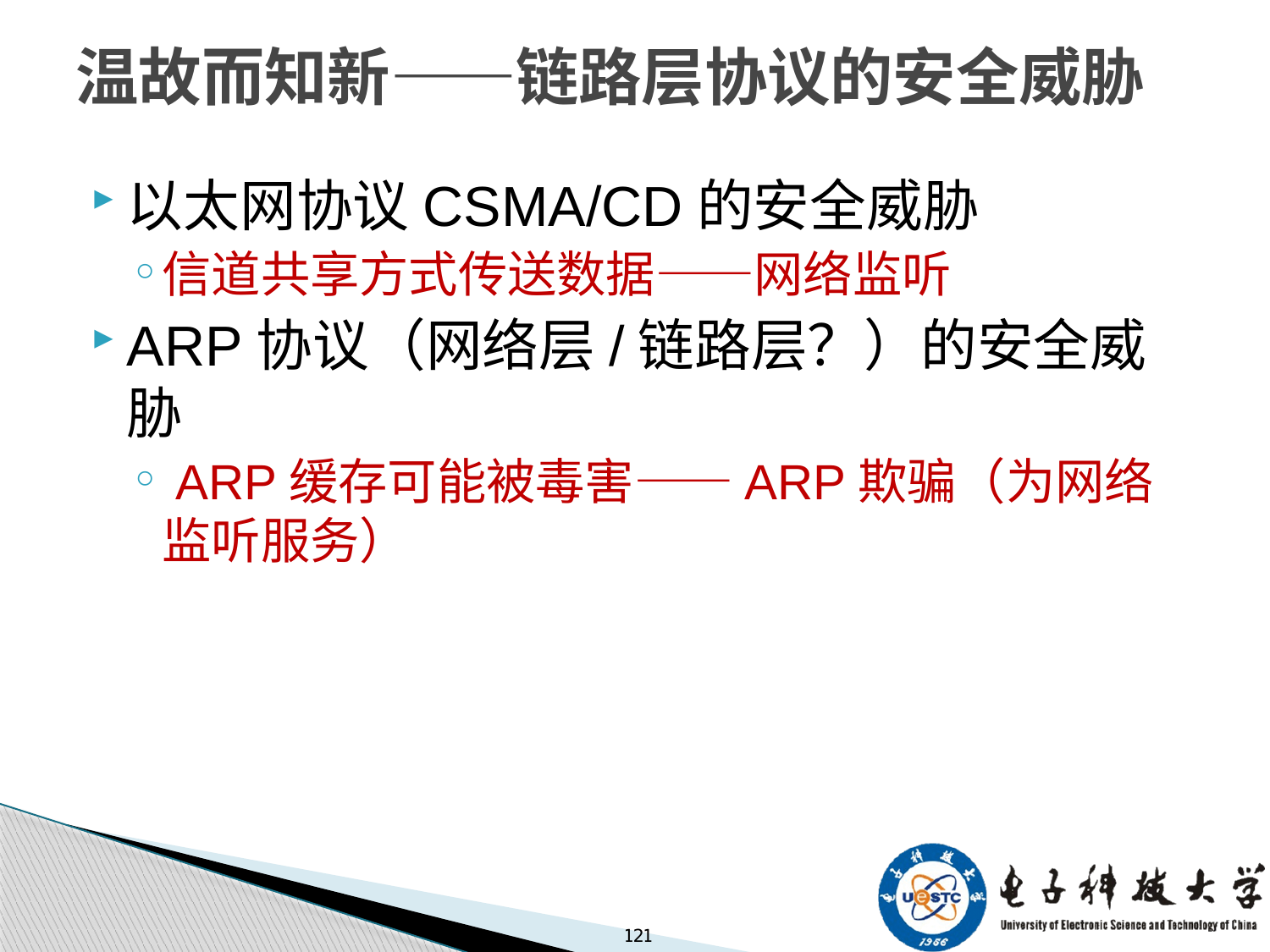

# 温故而知新——链路层协议的安全威胁
以太网协议CSMA/CD的安全威胁
信道共享方式传送数据——网络监听
ARP协议（网络层/链路层？）的安全威胁
​ ARP缓存可能被毒害——ARP欺骗（为网络监听服务）

121